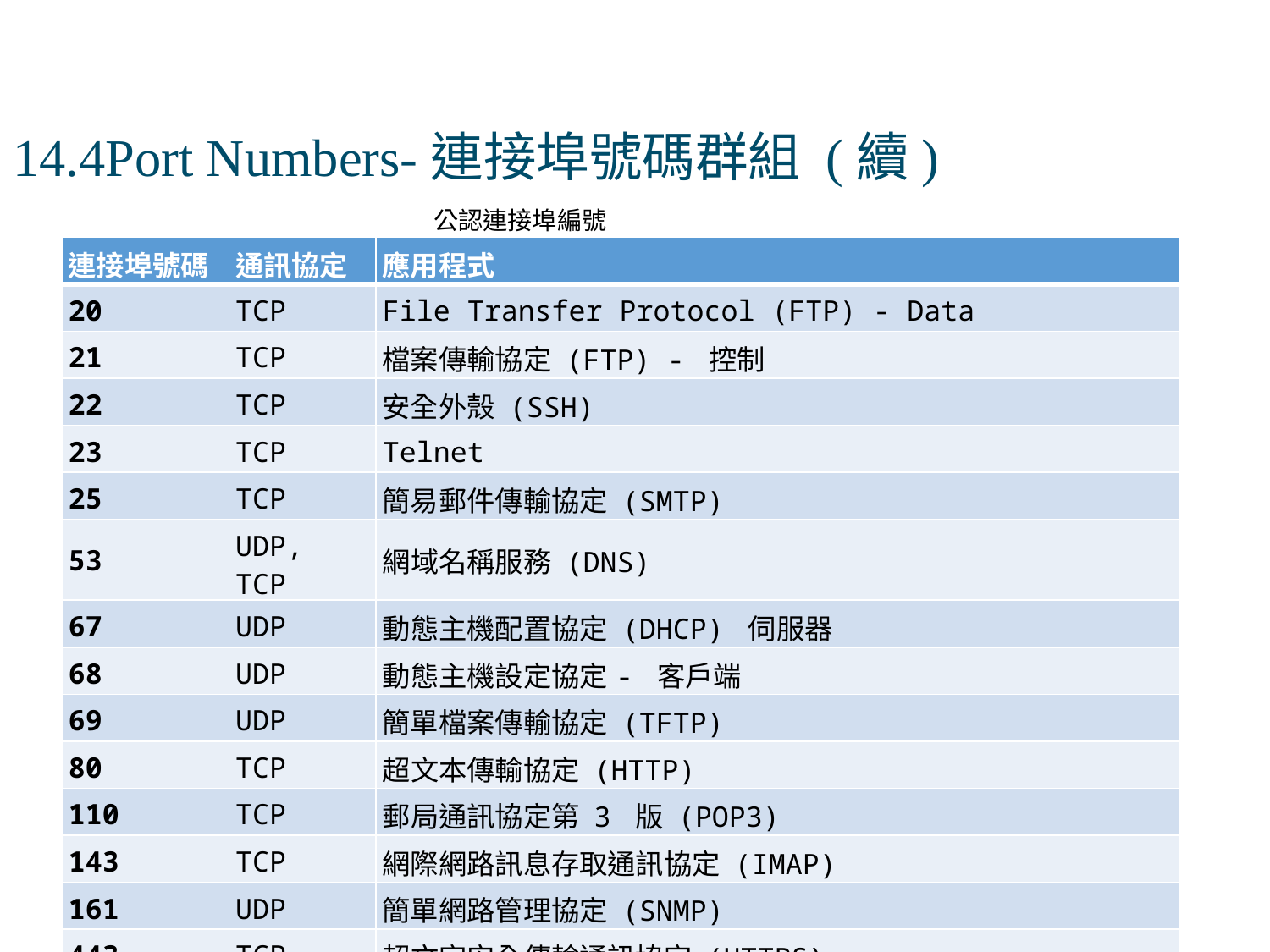

# 14.4Port Numbers-連接埠號碼群組 (續)
公認連接埠編號
| 連接埠號碼 | 通訊協定 | 應用程式 |
| --- | --- | --- |
| 20 | TCP | File Transfer Protocol (FTP) - Data |
| 21 | TCP | 檔案傳輸協定 (FTP) - 控制 |
| 22 | TCP | 安全外殼 (SSH) |
| 23 | TCP | Telnet |
| 25 | TCP | 簡易郵件傳輸協定 (SMTP) |
| 53 | UDP, TCP | 網域名稱服務 (DNS) |
| 67 | UDP | 動態主機配置協定 (DHCP) 伺服器 |
| 68 | UDP | 動態主機設定協定- 客戶端 |
| 69 | UDP | 簡單檔案傳輸協定 (TFTP) |
| 80 | TCP | 超文本傳輸協定 (HTTP) |
| 110 | TCP | 郵局通訊協定第 3 版 (POP3) |
| 143 | TCP | 網際網路訊息存取通訊協定 (IMAP) |
| 161 | UDP | 簡單網路管理協定 (SNMP) |
| 443 | TCP | 超文字安全傳輸通訊協定 (HTTPS) |
384